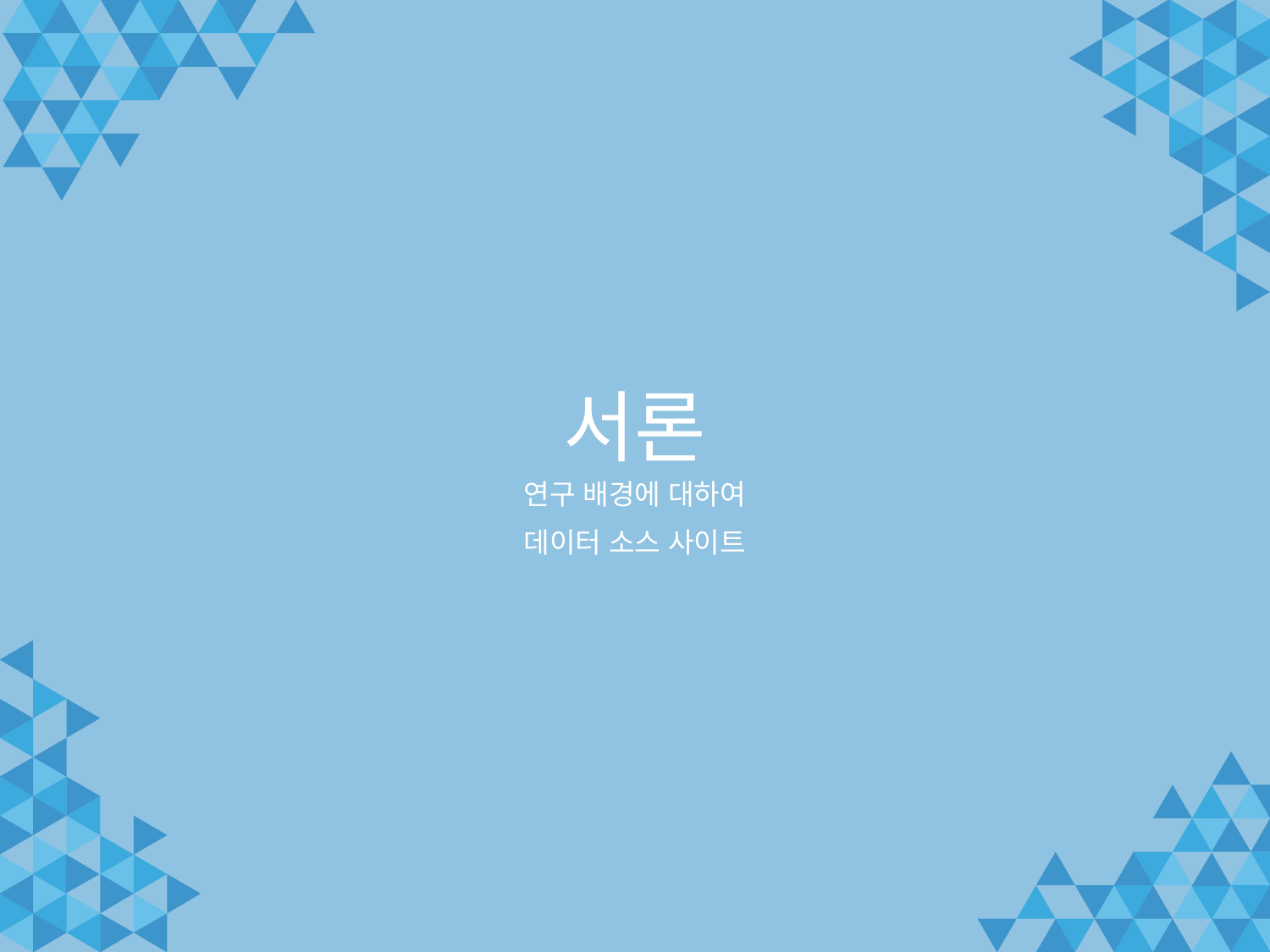

서론
연구 배경에 대하여
데이터 소스 사이트